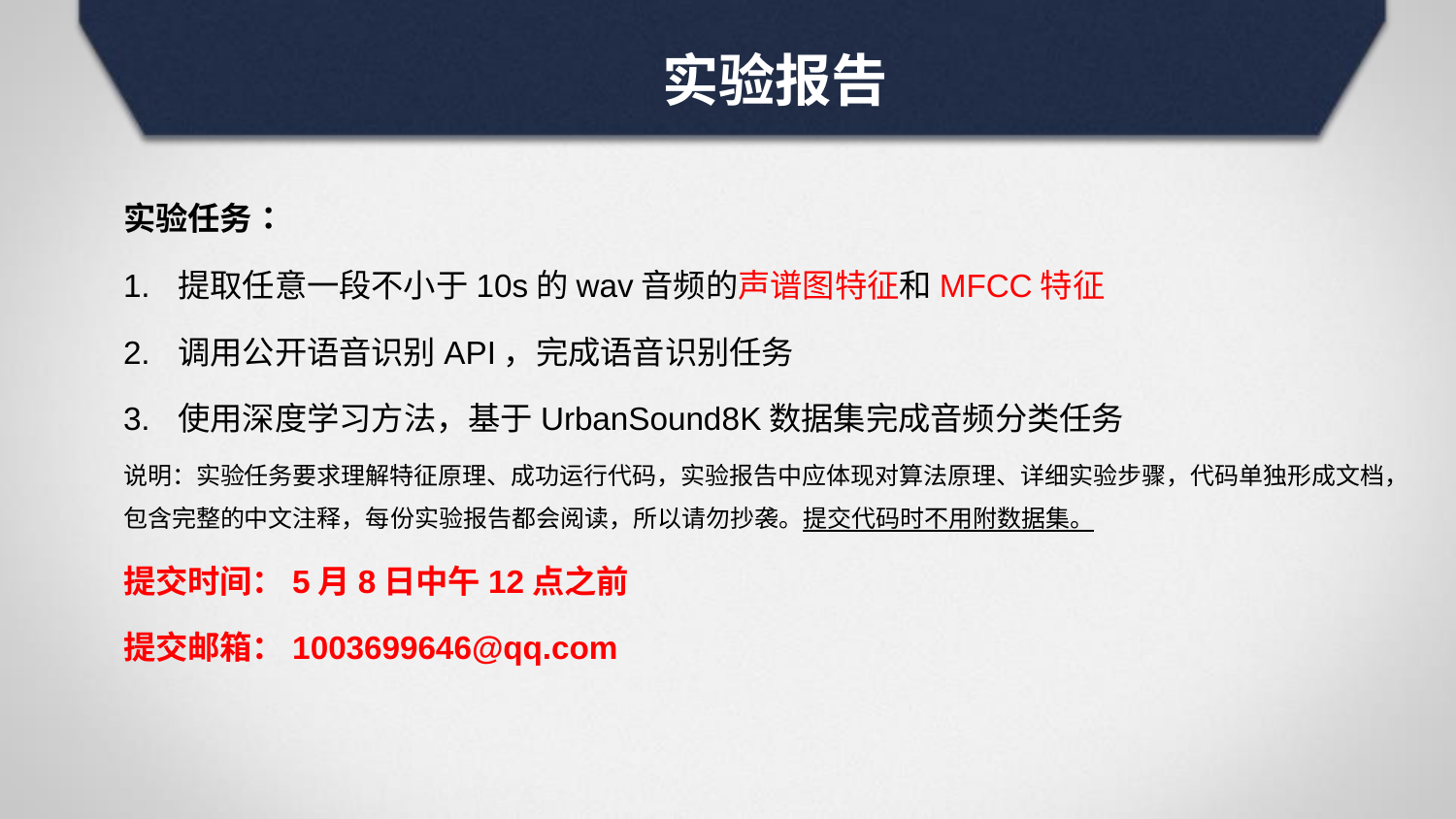

实验报告
实验任务：
提取任意一段不小于10s的wav音频的声谱图特征和MFCC特征
调用公开语音识别API，完成语音识别任务
使用深度学习方法，基于UrbanSound8K数据集完成音频分类任务
说明：实验任务要求理解特征原理、成功运行代码，实验报告中应体现对算法原理、详细实验步骤，代码单独形成文档，包含完整的中文注释，每份实验报告都会阅读，所以请勿抄袭。提交代码时不用附数据集。
提交时间：5月8日中午12点之前
提交邮箱：1003699646@qq.com